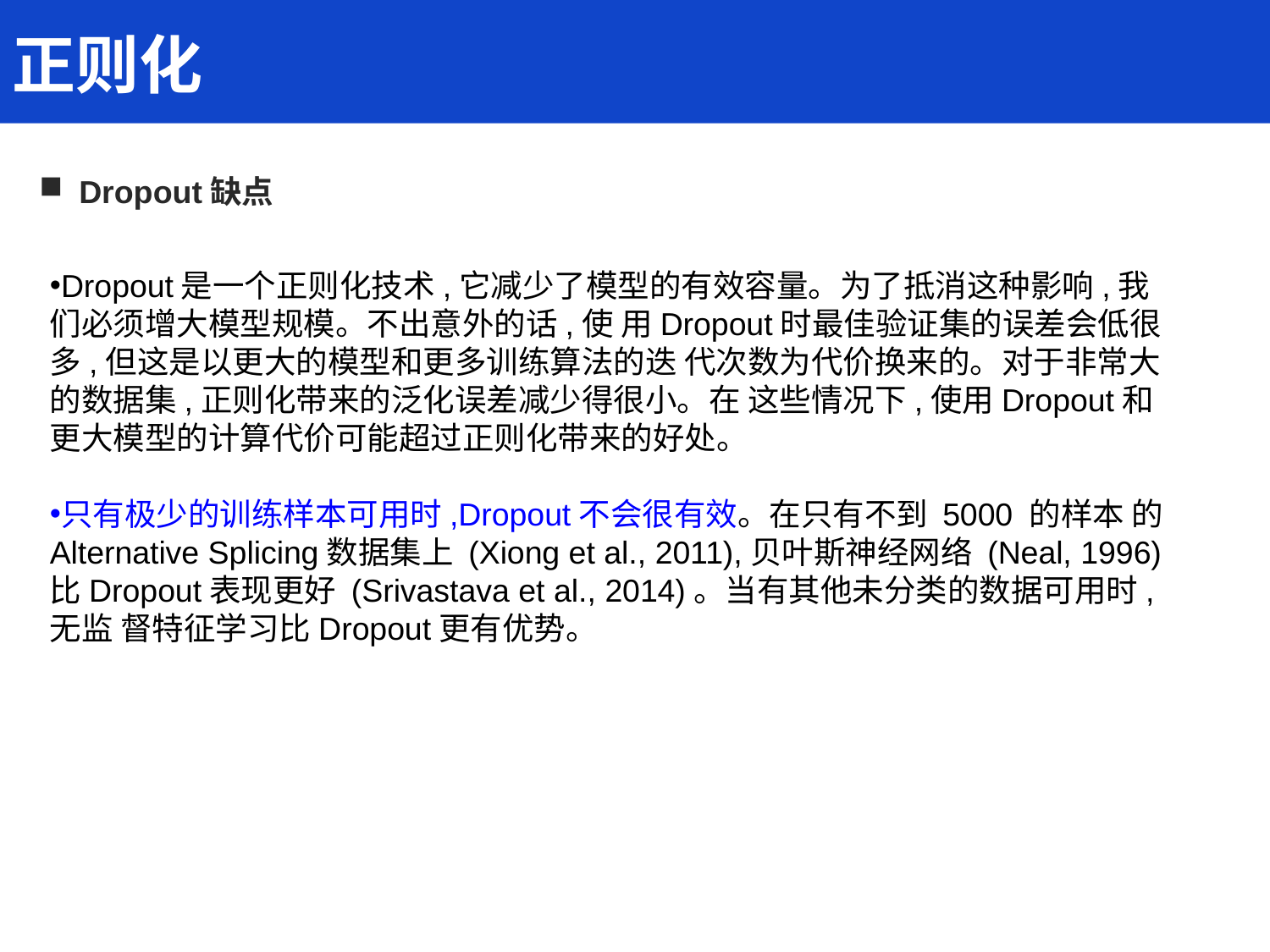

正则化
Dropout缺点
Dropout是一个正则化技术,它减少了模型的有效容量。为了抵消这种影响,我们必须增大模型规模。不出意外的话,使 用Dropout时最佳验证集的误差会低很多,但这是以更大的模型和更多训练算法的迭 代次数为代价换来的。对于非常大的数据集,正则化带来的泛化误差减少得很小。在 这些情况下,使用Dropout和更大模型的计算代价可能超过正则化带来的好处。

只有极少的训练样本可用时,Dropout不会很有效。在只有不到 5000 的样本 的Alternative Splicing数据集上 (Xiong et al., 2011),贝叶斯神经网络 (Neal, 1996)比Dropout表现更好 (Srivastava et al., 2014)。当有其他未分类的数据可用时,无监 督特征学习比Dropout更有优势。